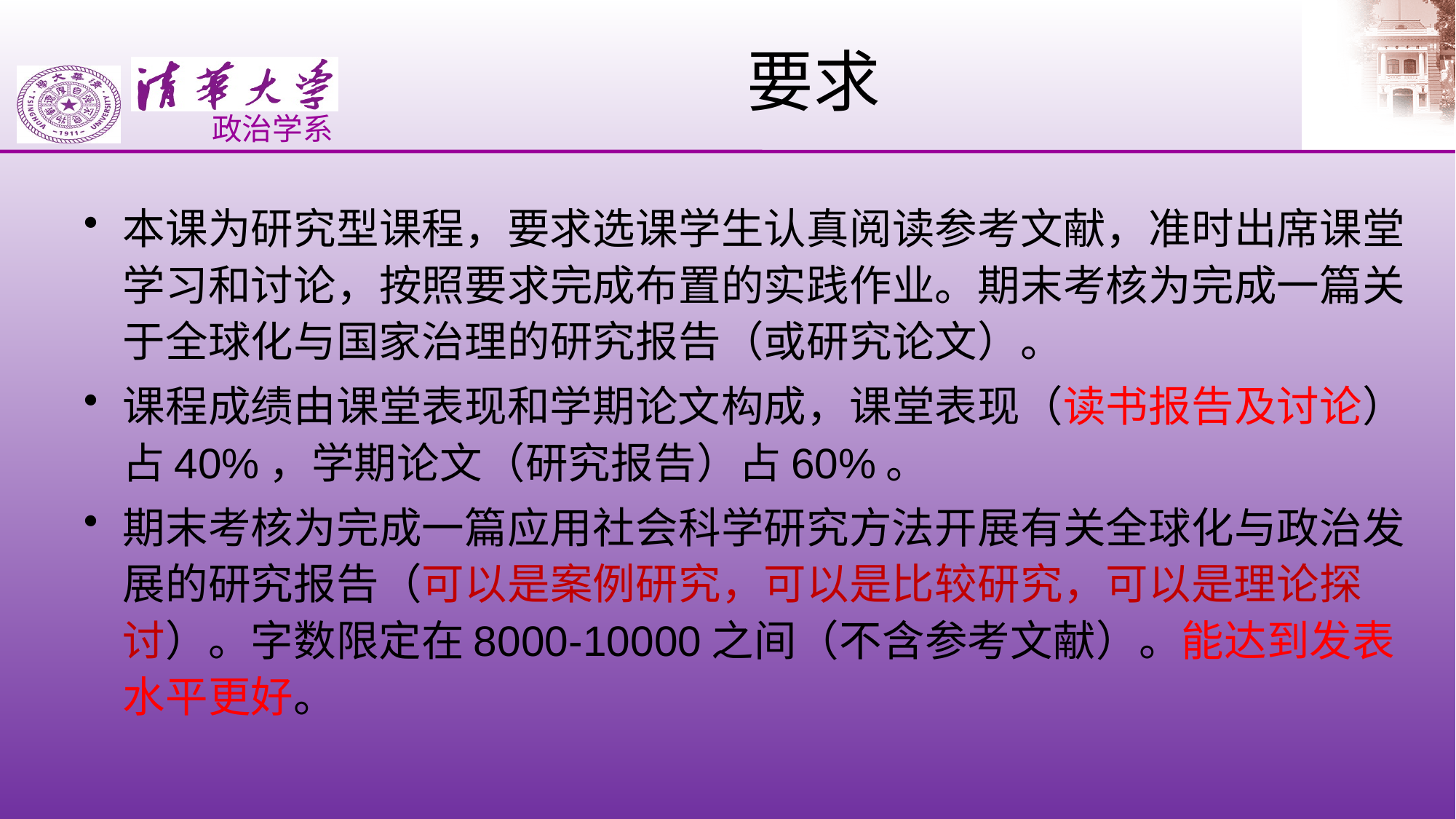

# 要求
本课为研究型课程，要求选课学生认真阅读参考文献，准时出席课堂学习和讨论，按照要求完成布置的实践作业。期末考核为完成一篇关于全球化与国家治理的研究报告（或研究论文）。
课程成绩由课堂表现和学期论文构成，课堂表现（读书报告及讨论）占40%，学期论文（研究报告）占60%。
期末考核为完成一篇应用社会科学研究方法开展有关全球化与政治发展的研究报告（可以是案例研究，可以是比较研究，可以是理论探讨）。字数限定在8000-10000之间（不含参考文献）。能达到发表水平更好。